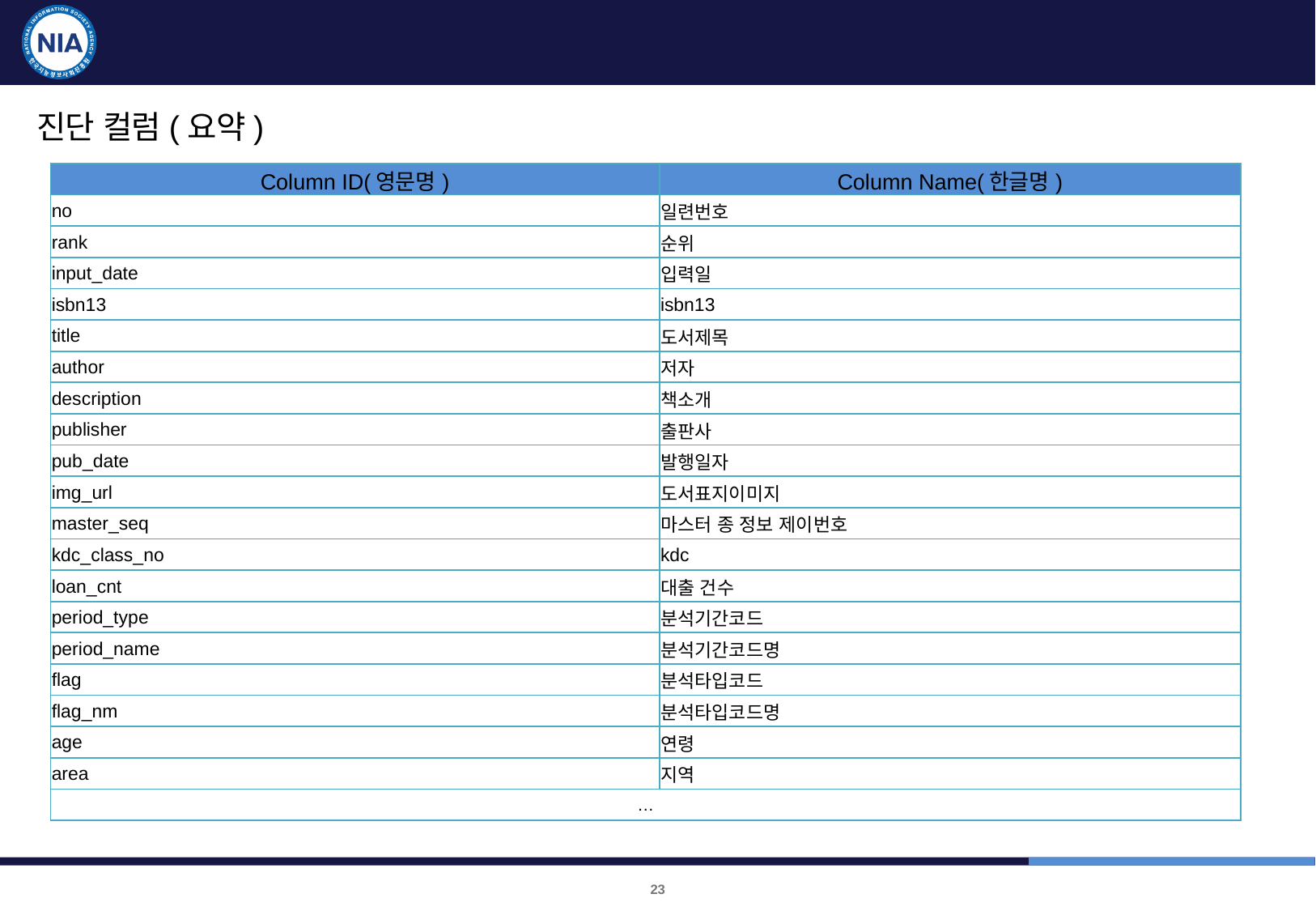

품질진단 대상 및 항목 : 문화플랫폼
진단 컬럼(요약)
| Column ID(영문명) | Column Name(한글명) |
| --- | --- |
| no | 일련번호 |
| rank | 순위 |
| input\_date | 입력일 |
| isbn13 | isbn13 |
| title | 도서제목 |
| author | 저자 |
| description | 책소개 |
| publisher | 출판사 |
| pub\_date | 발행일자 |
| img\_url | 도서표지이미지 |
| master\_seq | 마스터 종 정보 제이번호 |
| kdc\_class\_no | kdc |
| loan\_cnt | 대출 건수 |
| period\_type | 분석기간코드 |
| period\_name | 분석기간코드명 |
| flag | 분석타입코드 |
| flag\_nm | 분석타입코드명 |
| age | 연령 |
| area | 지역 |
| … |  |